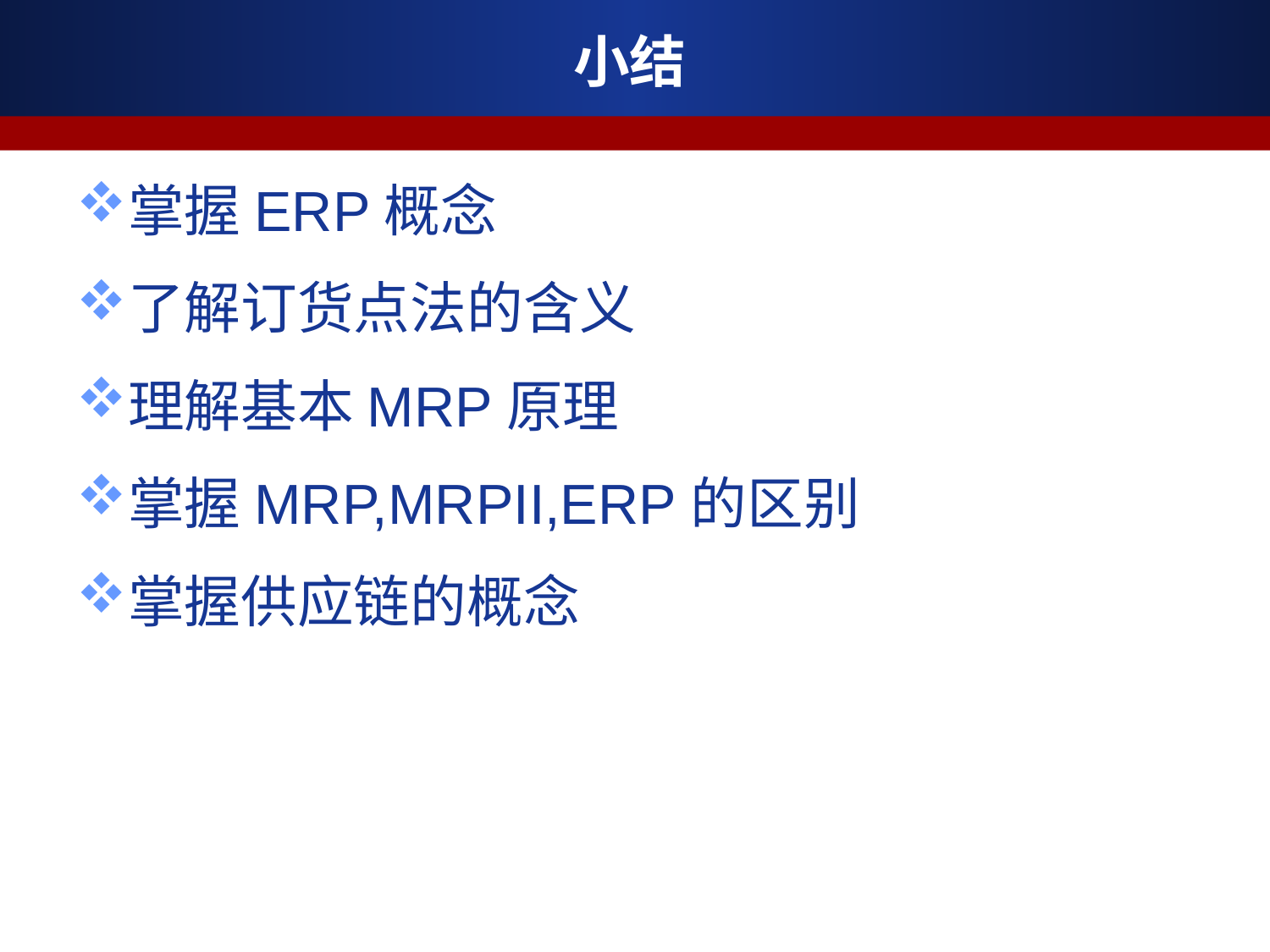

# 小结
掌握ERP概念
了解订货点法的含义
理解基本MRP原理
掌握MRP,MRPII,ERP的区别
掌握供应链的概念